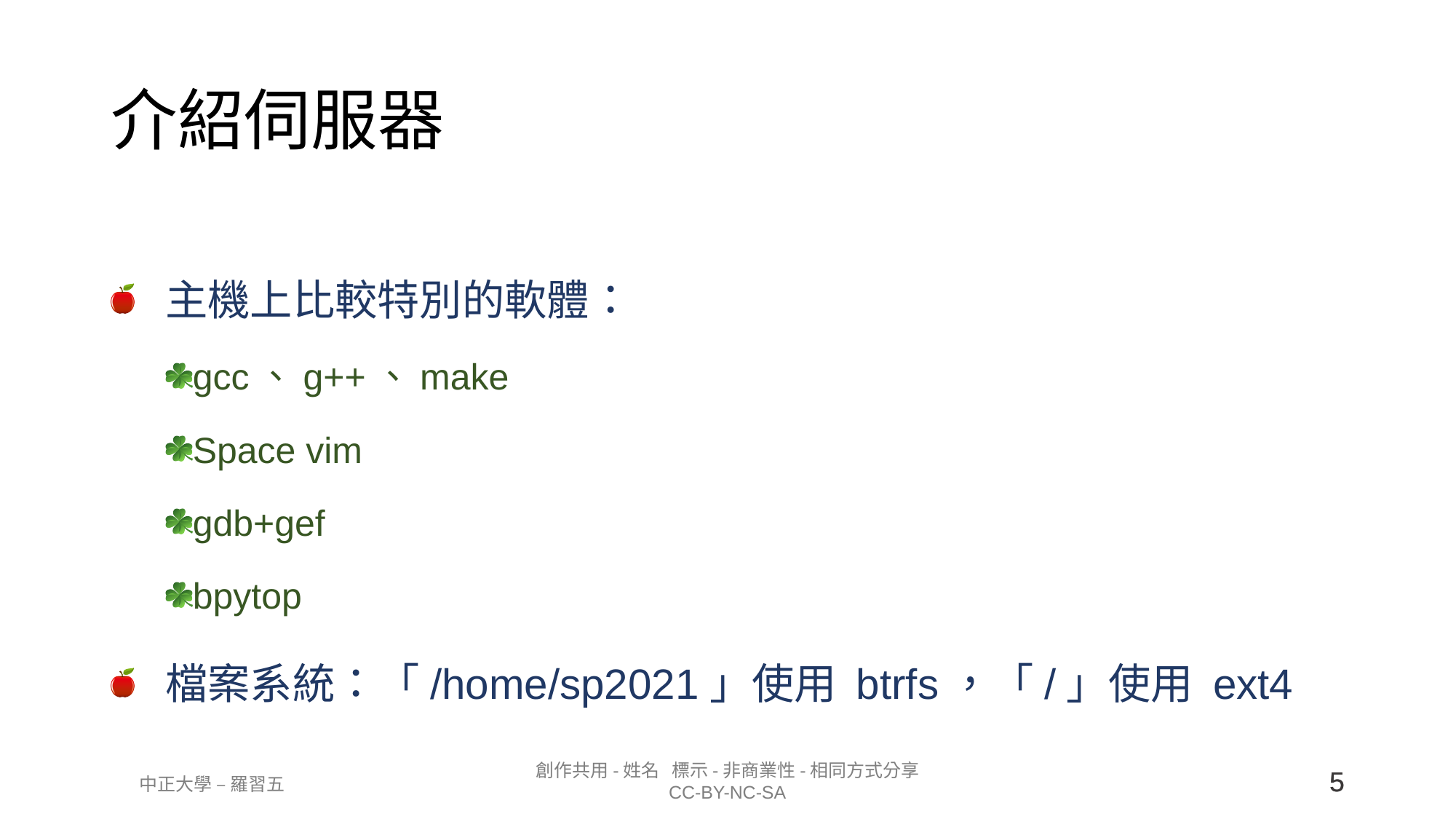

# 介紹伺服器
主機上比較特別的軟體：
gcc、g++、make
Space vim
gdb+gef
bpytop
檔案系統：「/home/sp2021」使用 btrfs，「/」使用 ext4